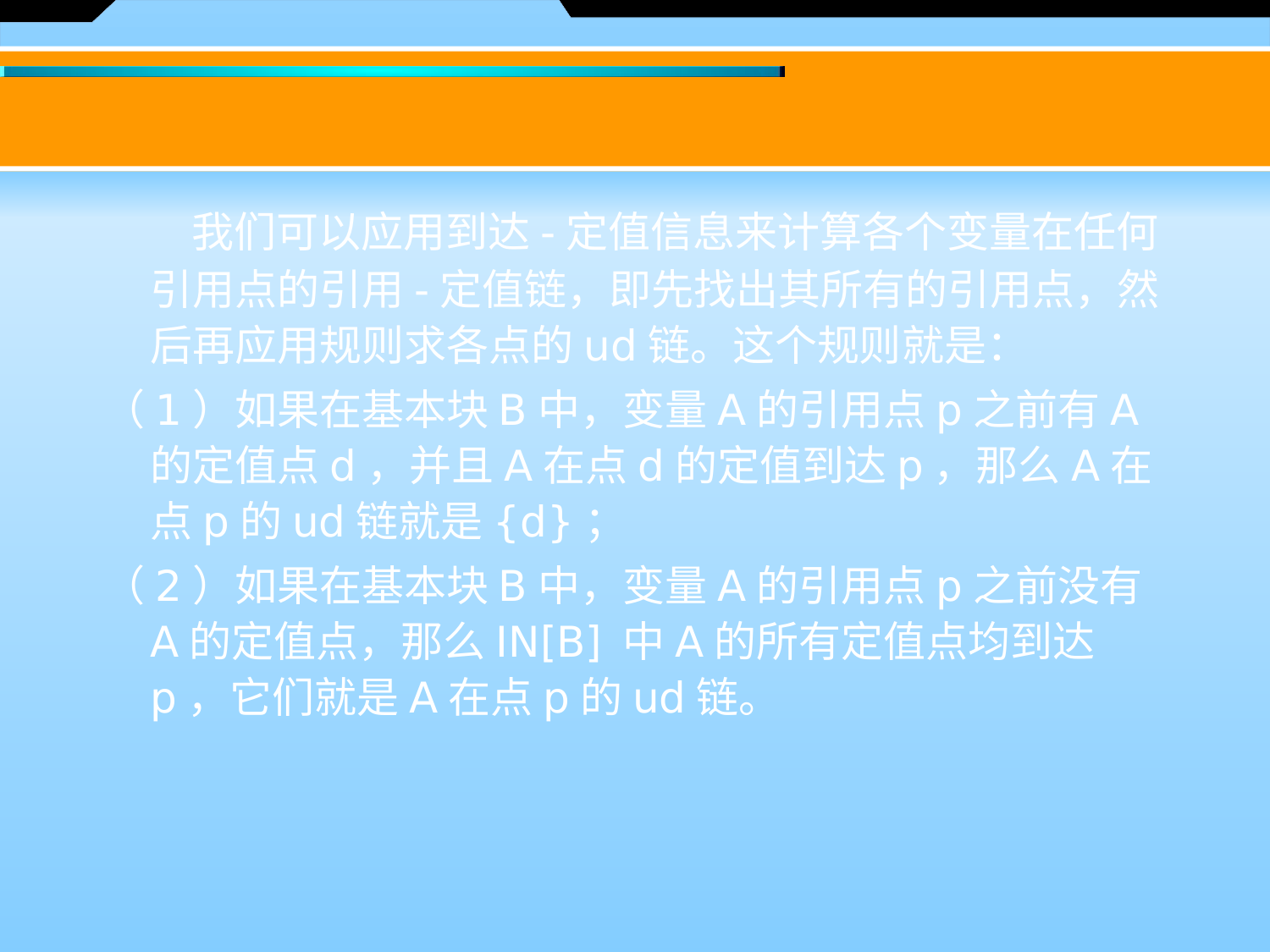

#
       我们可以应用到达-定值信息来计算各个变量在任何引用点的引用-定值链，即先找出其所有的引用点，然后再应用规则求各点的ud链。这个规则就是：
（1）如果在基本块B中，变量A的引用点p之前有A的定值点d，并且A在点d的定值到达p，那么A在点p的ud链就是{d}；
（2）如果在基本块B中，变量A的引用点p之前没有A的定值点，那么IN[B] 中A的所有定值点均到达p，它们就是A在点p的ud链。